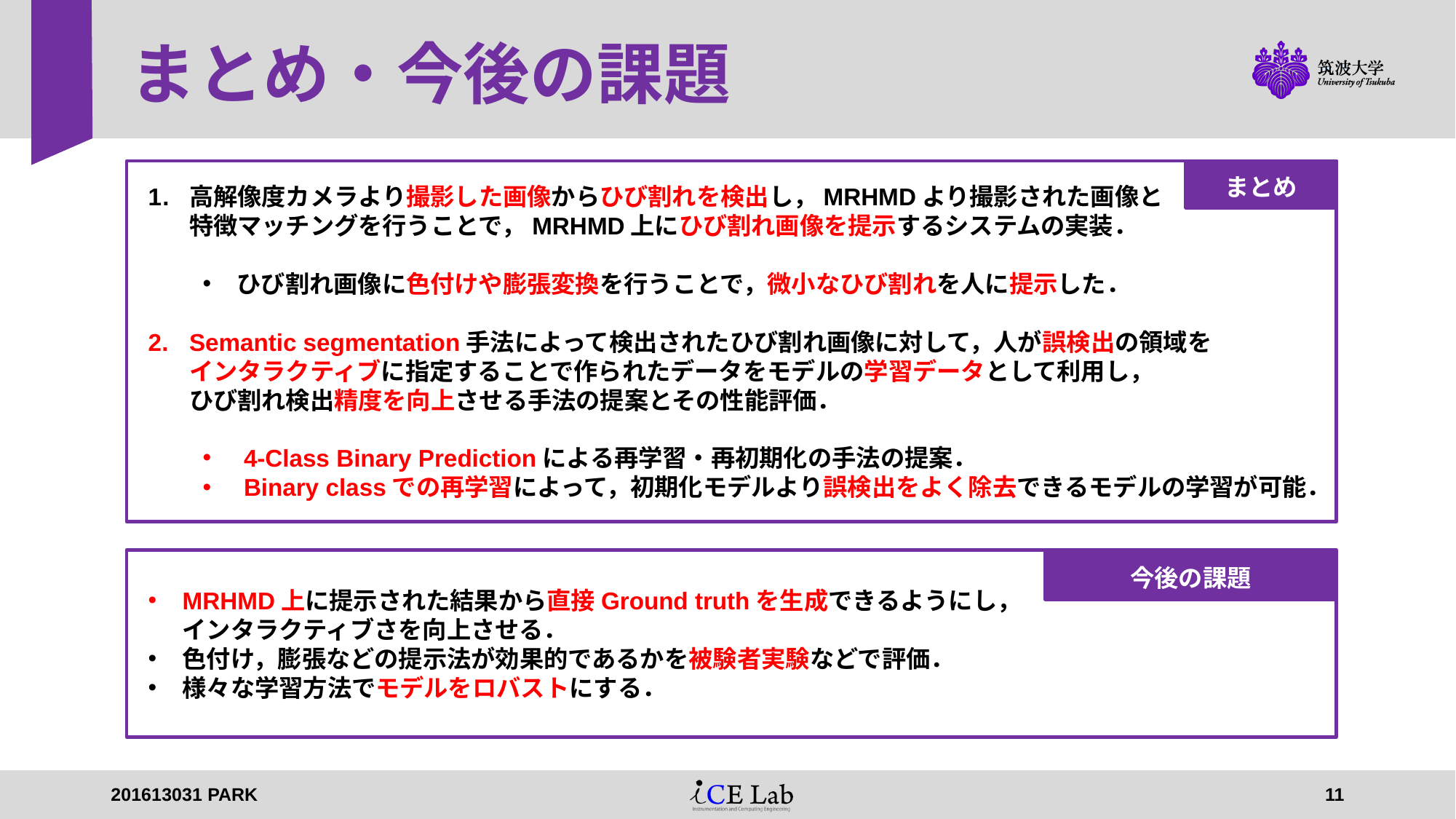

# まとめ・今後の課題
高解像度カメラより撮影した画像からひび割れを検出し，MRHMDより撮影された画像と
特徴マッチングを行うことで，MRHMD上にひび割れ画像を提示するシステムの実装．

ひび割れ画像に色付けや膨張変換を行うことで，微小なひび割れを人に提示した．

Semantic segmentation手法によって検出されたひび割れ画像に対して，人が誤検出の領域を
インタラクティブに指定することで作られたデータをモデルの学習データとして利用し，
ひび割れ検出精度を向上させる手法の提案とその性能評価．

4-Class Binary Predictionによる再学習・再初期化の手法の提案．
Binary classでの再学習によって，初期化モデルより誤検出をよく除去できるモデルの学習が可能．
まとめ
MRHMD上に提示された結果から直接Ground truthを生成できるようにし，
インタラクティブさを向上させる．
色付け，膨張などの提示法が効果的であるかを被験者実験などで評価．
様々な学習方法でモデルをロバストにする．
今後の課題
201613031 PARK
11